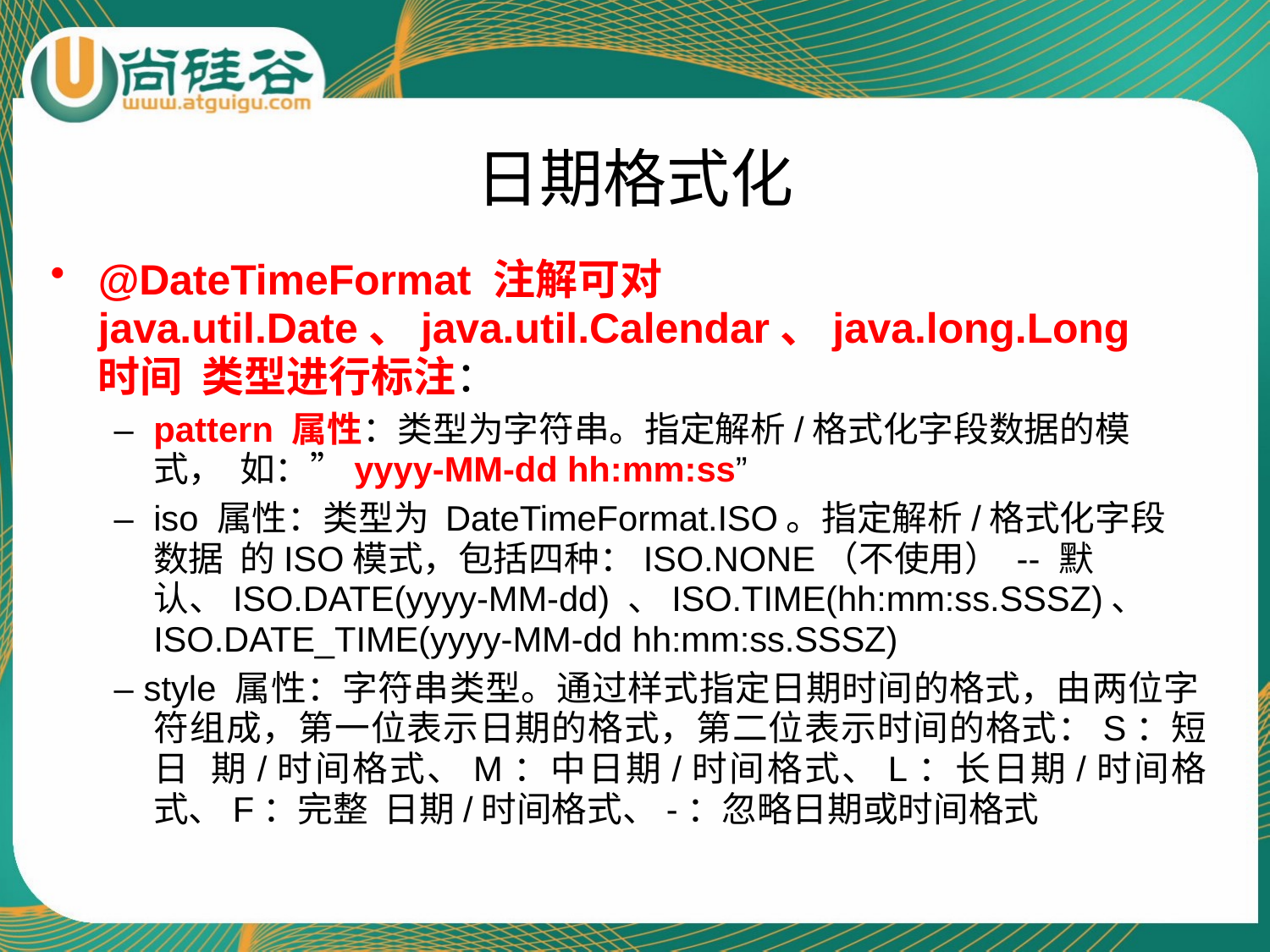

# 日期格式化
@DateTimeFormat 注解可对  java.util.Date、java.util.Calendar、java.long.Long 时间  类型进行标注：
–	pattern 属性：类型为字符串。指定解析/格式化字段数据的模式，  如：”yyyy-MM-dd hh:mm:ss”
–	iso 属性：类型为 DateTimeFormat.ISO。指定解析/格式化字段数据  的ISO模式，包括四种：ISO.NONE（不使用） -- 默  认、ISO.DATE(yyyy-MM-dd) 、ISO.TIME(hh:mm:ss.SSSZ)、  ISO.DATE_TIME(yyyy-MM-dd hh:mm:ss.SSSZ)
– style 属性：字符串类型。通过样式指定日期时间的格式，由两位字  符组成，第一位表示日期的格式，第二位表示时间的格式：S：短日  期/时间格式、M：中日期/时间格式、L：长日期/时间格式、F：完整  日期/时间格式、-：忽略日期或时间格式